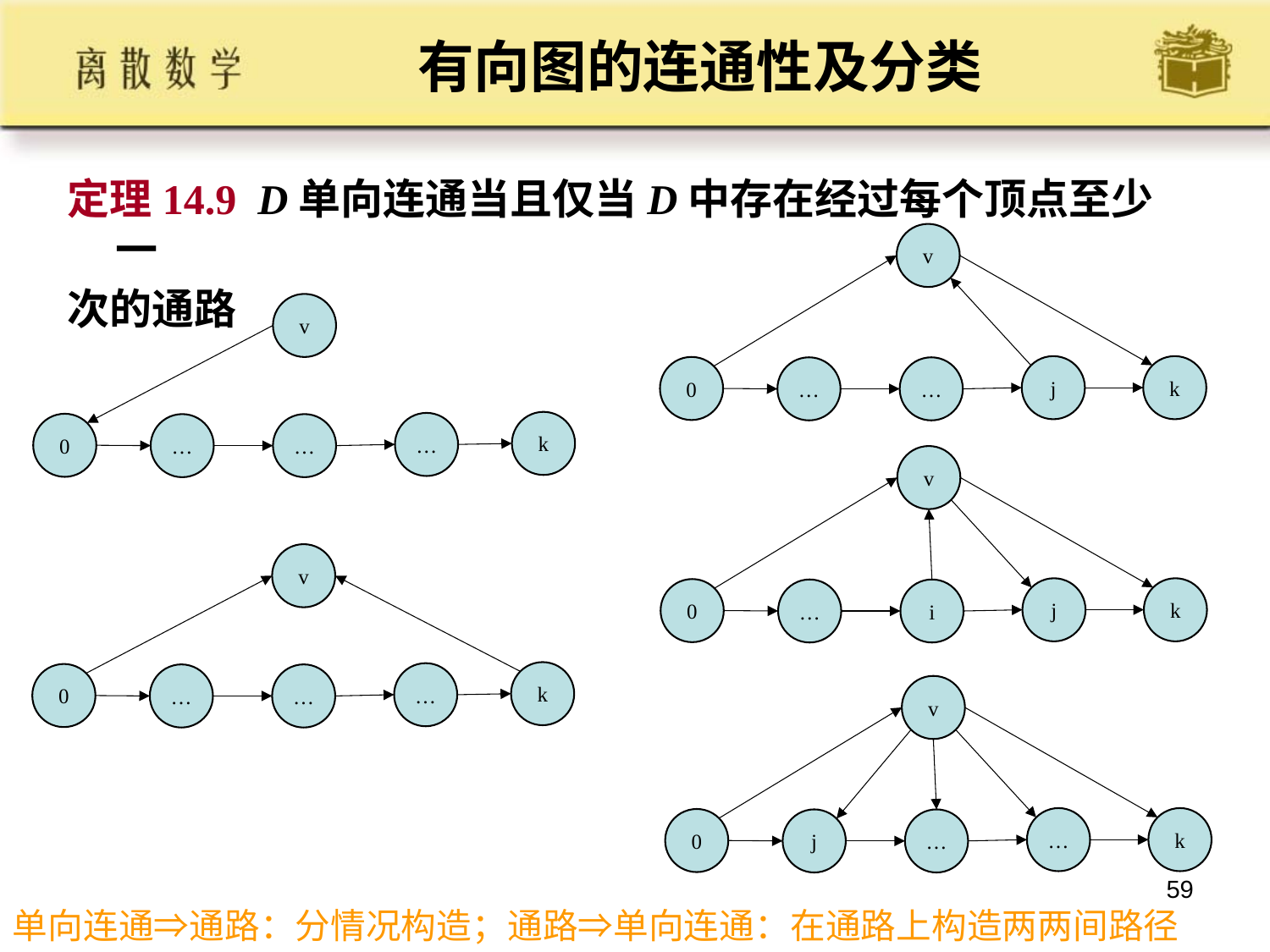

# 有向图的连通性及分类
定理14.9  D单向连通当且仅当D中存在经过每个顶点至少一
次的通路
v
v
j
k
0
…
…
k
…
0
…
…
v
v
j
k
0
…
i
k
…
0
…
…
v
…
k
0
j
…
59
单向连通⇒通路：分情况构造；通路⇒单向连通：在通路上构造两两间路径